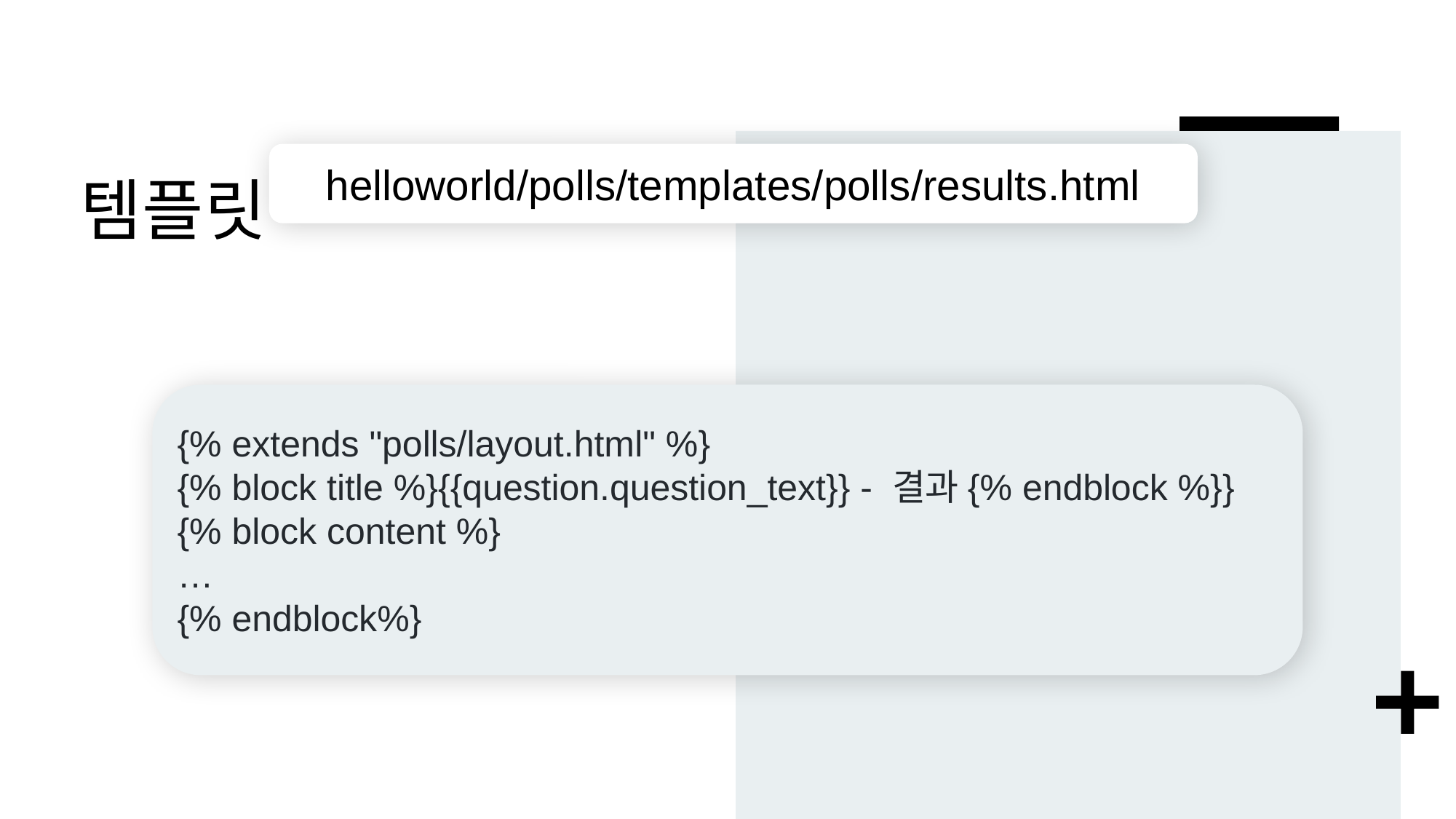

# 템플릿
helloworld/polls/templates/polls/results.html
{% extends "polls/layout.html" %}
{% block title %}{{question.question_text}} - 결과{% endblock %}}
{% block content %}
…
{% endblock%}